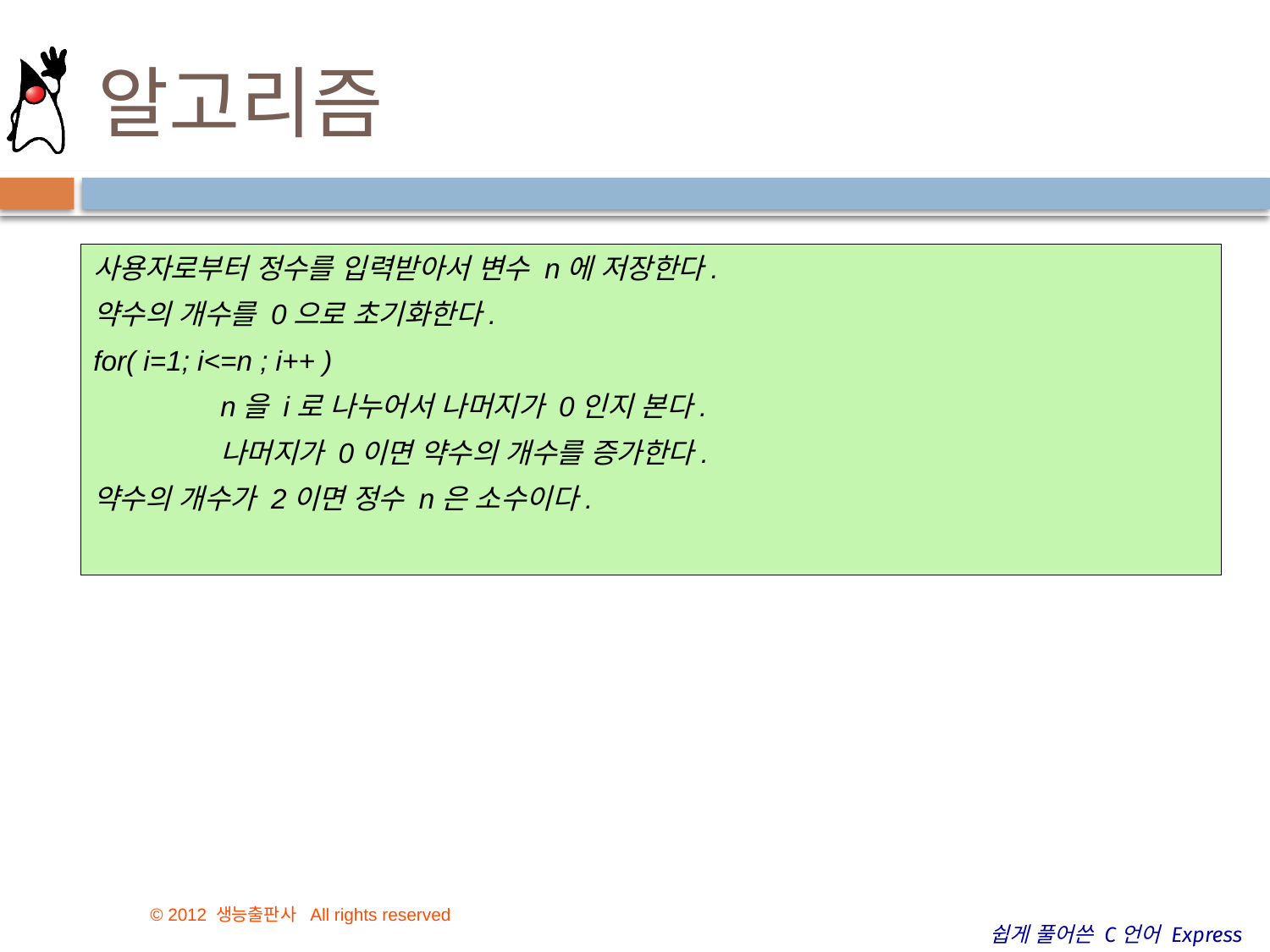

# 알고리즘
사용자로부터 정수를 입력받아서 변수 n에 저장한다.
약수의 개수를 0으로 초기화한다.
for( i=1; i<=n ; i++ )
	n을 i로 나누어서 나머지가 0인지 본다.
	나머지가 0이면 약수의 개수를 증가한다.
약수의 개수가 2이면 정수 n은 소수이다.